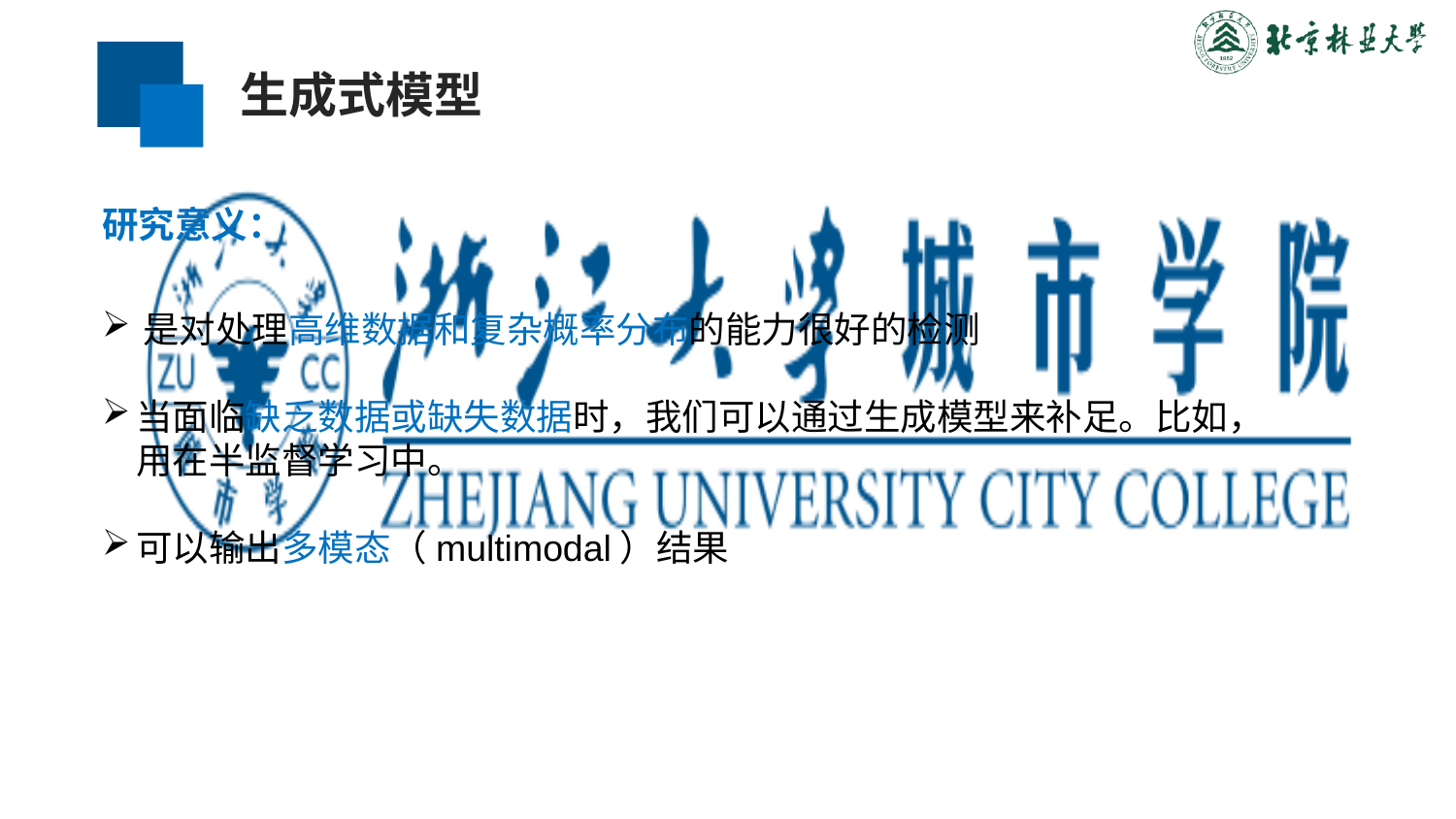

生成式模型
研究意义：
是对处理高维数据和复杂概率分布的能力很好的检测

当面临缺乏数据或缺失数据时，我们可以通过生成模型来补足。比如，用在半监督学习中。

可以输出多模态（multimodal）结果